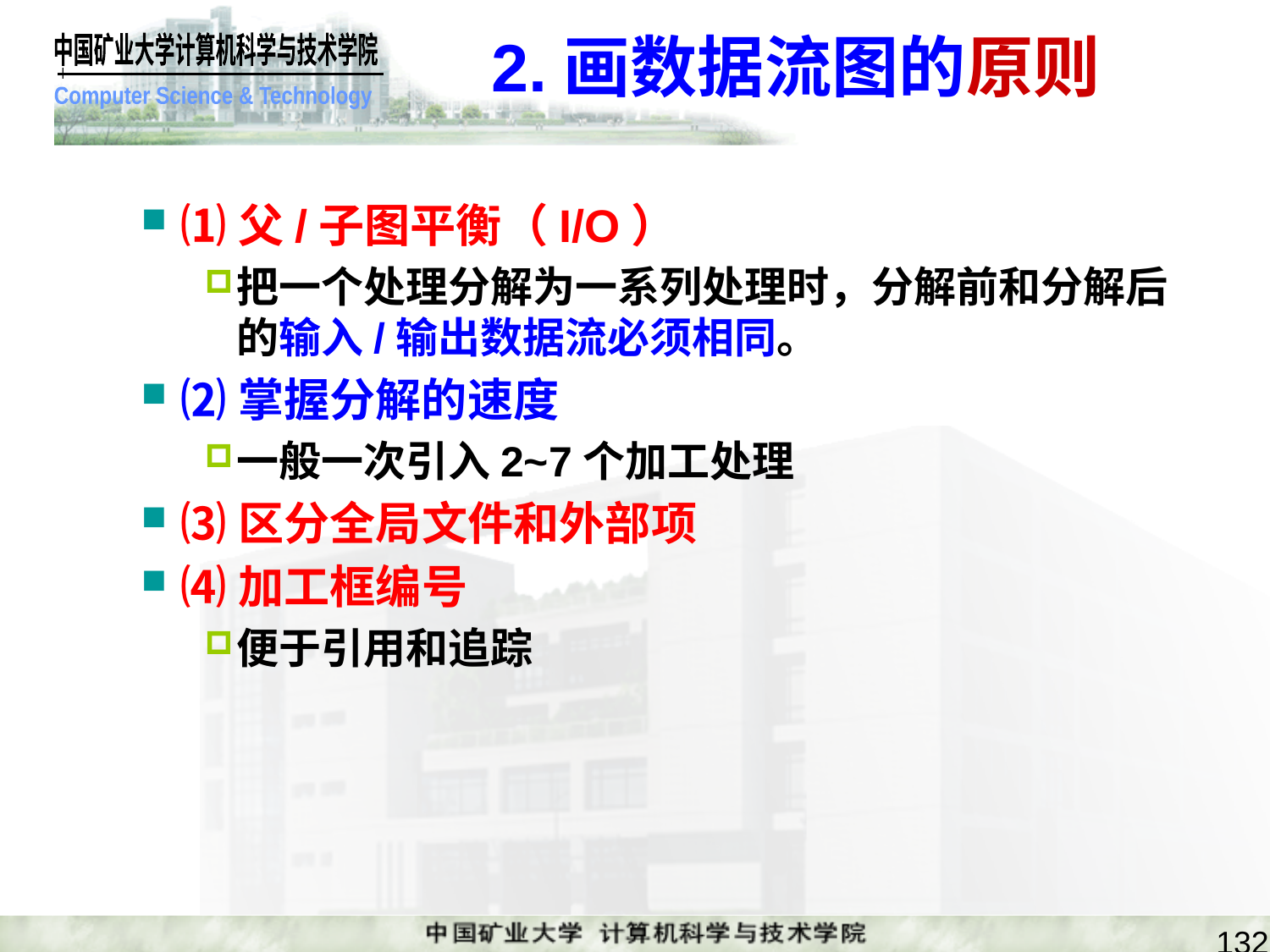

# 2.画数据流图的原则
⑴父/子图平衡（I/O）
把一个处理分解为一系列处理时，分解前和分解后的输入/输出数据流必须相同。
⑵掌握分解的速度
一般一次引入2~7个加工处理
⑶区分全局文件和外部项
⑷加工框编号
便于引用和追踪
132
132